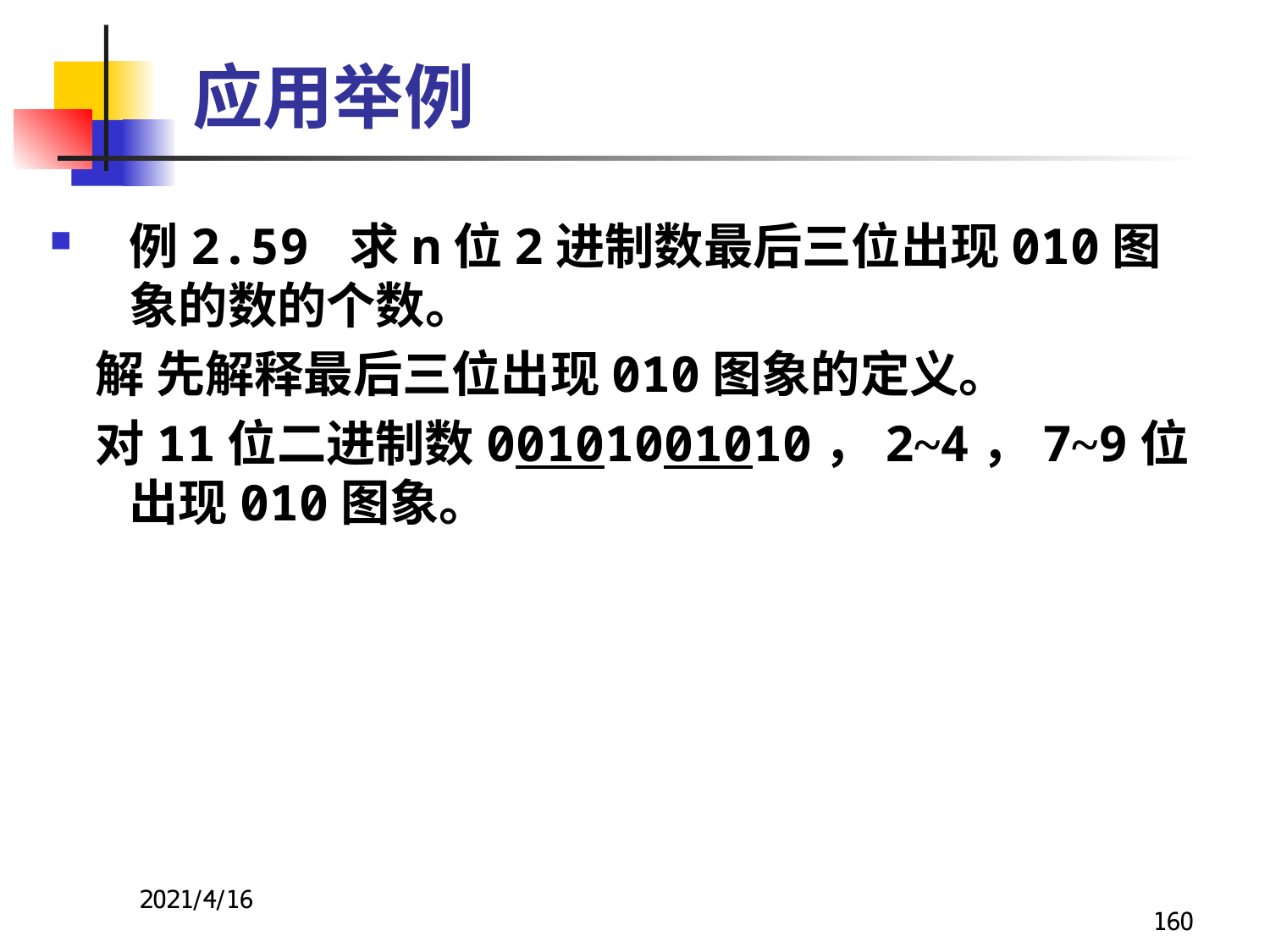

# 应用举例
例2.59 求n位2进制数最后三位出现010图象的数的个数。
   解 先解释最后三位出现010图象的定义。
   对11位二进制数00101001010，2~4，7~9位出现010图象。

2021/4/16
160